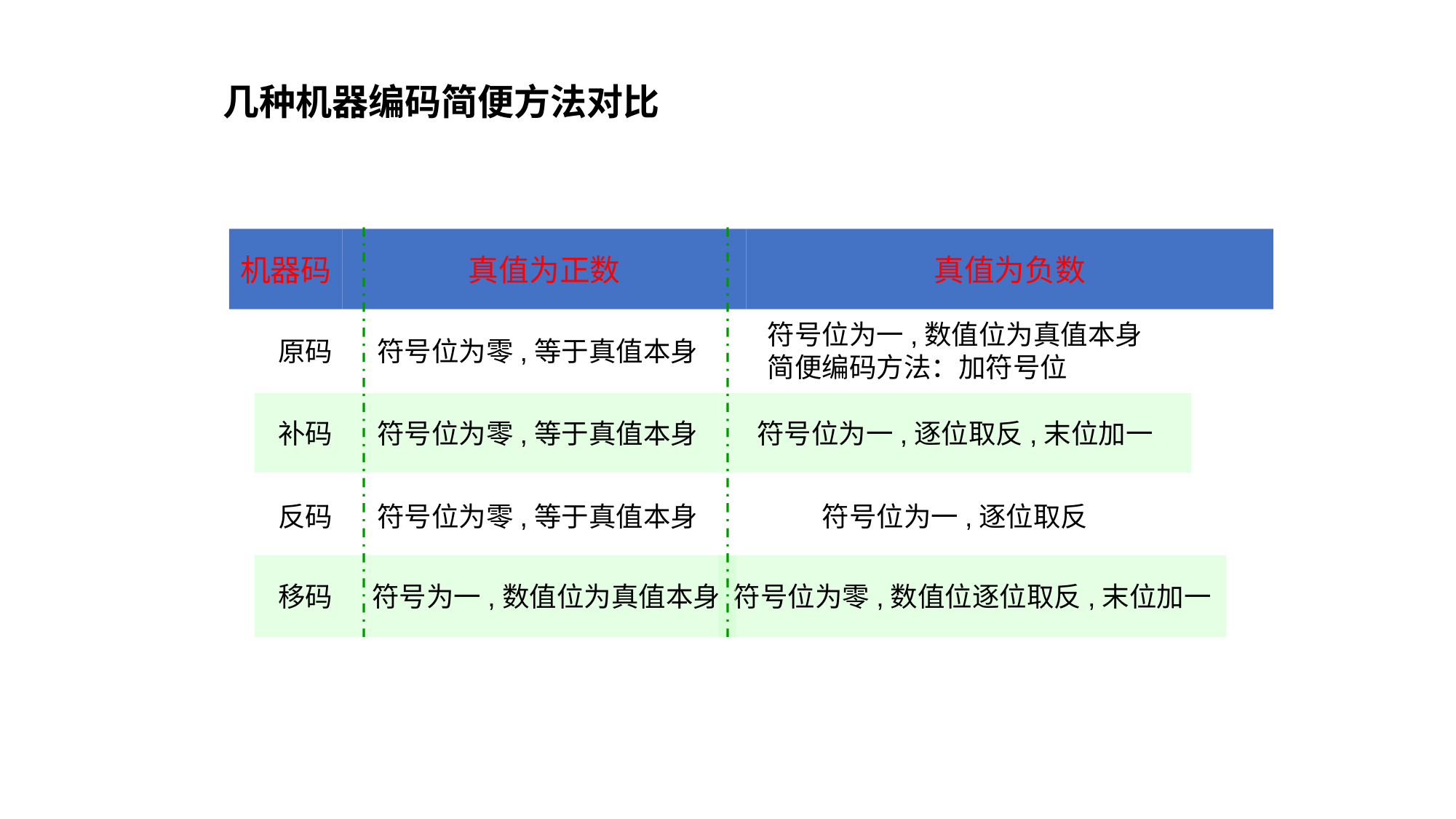

# 几种机器编码简便方法对比

机器码
真值为正数
真值为负数
原码
符号位为零,等于真值本身
符号位为一,数值位为真值本身
简便编码方法：加符号位
补码
符号位为零,等于真值本身
符号位为一,逐位取反,末位加一
反码
符号位为零,等于真值本身
符号位为一,逐位取反
移码
符号为一,数值位为真值本身
符号位为零,数值位逐位取反,末位加一